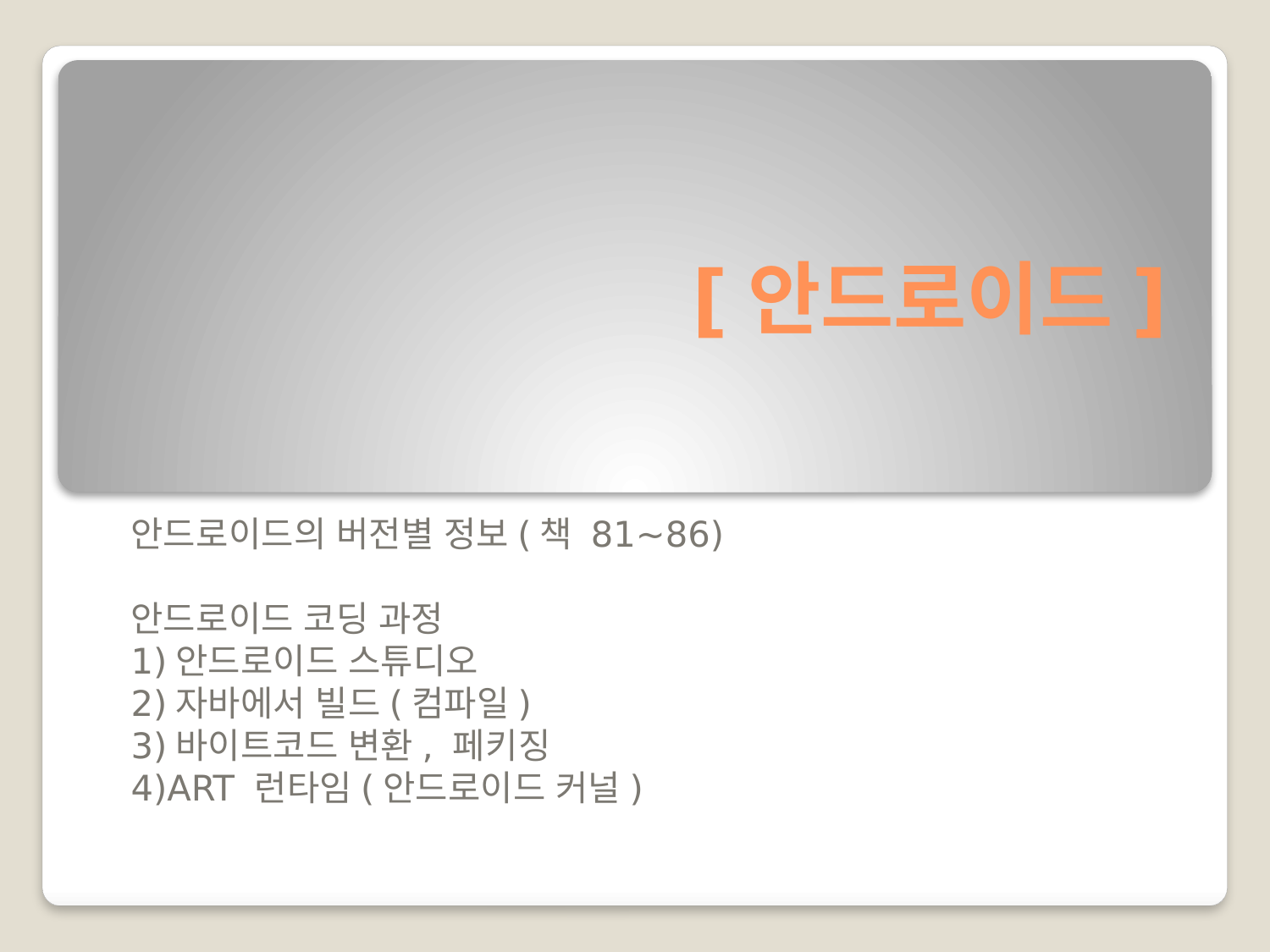

# [안드로이드]
안드로이드의 버전별 정보(책 81~86)

안드로이드 코딩 과정
1)안드로이드 스튜디오
2)자바에서 빌드(컴파일)
3)바이트코드 변환, 페키징
4)ART 런타임(안드로이드 커널)